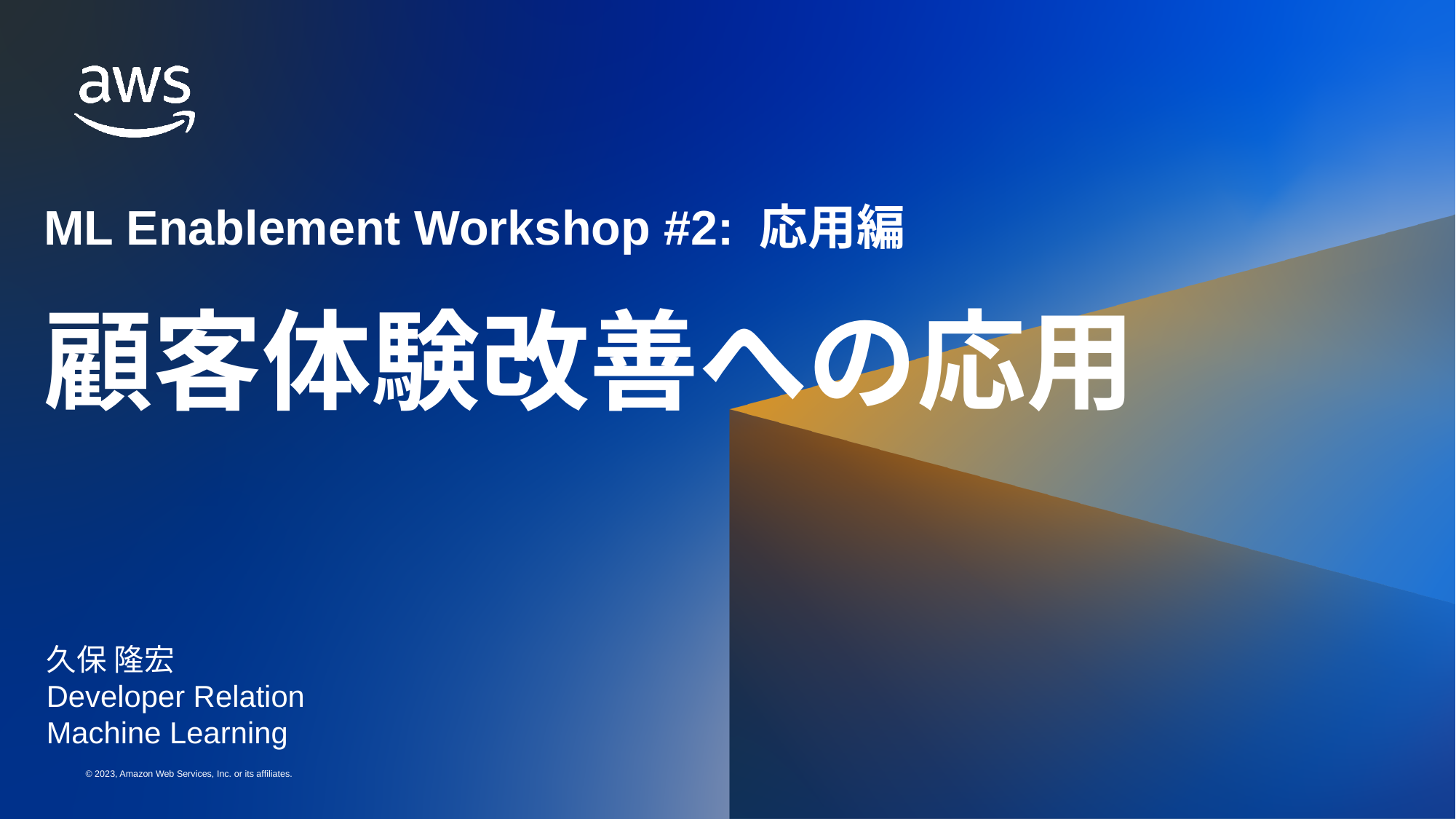

ML Enablement Workshop #2: 応用編

顧客体験改善への応用
久保 隆宏
Developer Relation
Machine Learning